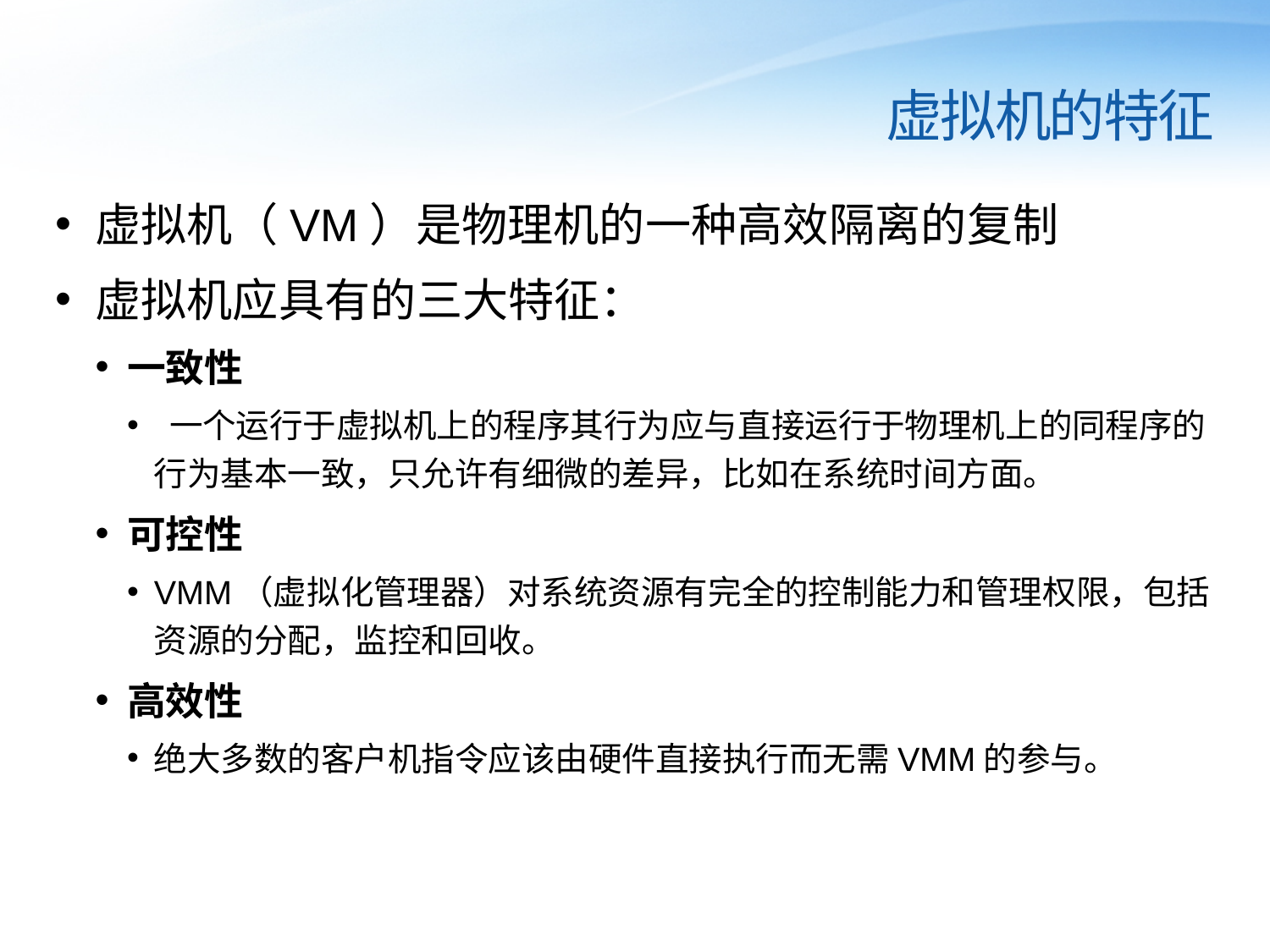

虚拟机的特征
虚拟机（VM）是物理机的一种高效隔离的复制
虚拟机应具有的三大特征：
一致性
 一个运行于虚拟机上的程序其行为应与直接运行于物理机上的同程序的行为基本一致，只允许有细微的差异，比如在系统时间方面。
可控性
VMM（虚拟化管理器）对系统资源有完全的控制能力和管理权限，包括资源的分配，监控和回收。
高效性
绝大多数的客户机指令应该由硬件直接执行而无需VMM的参与。